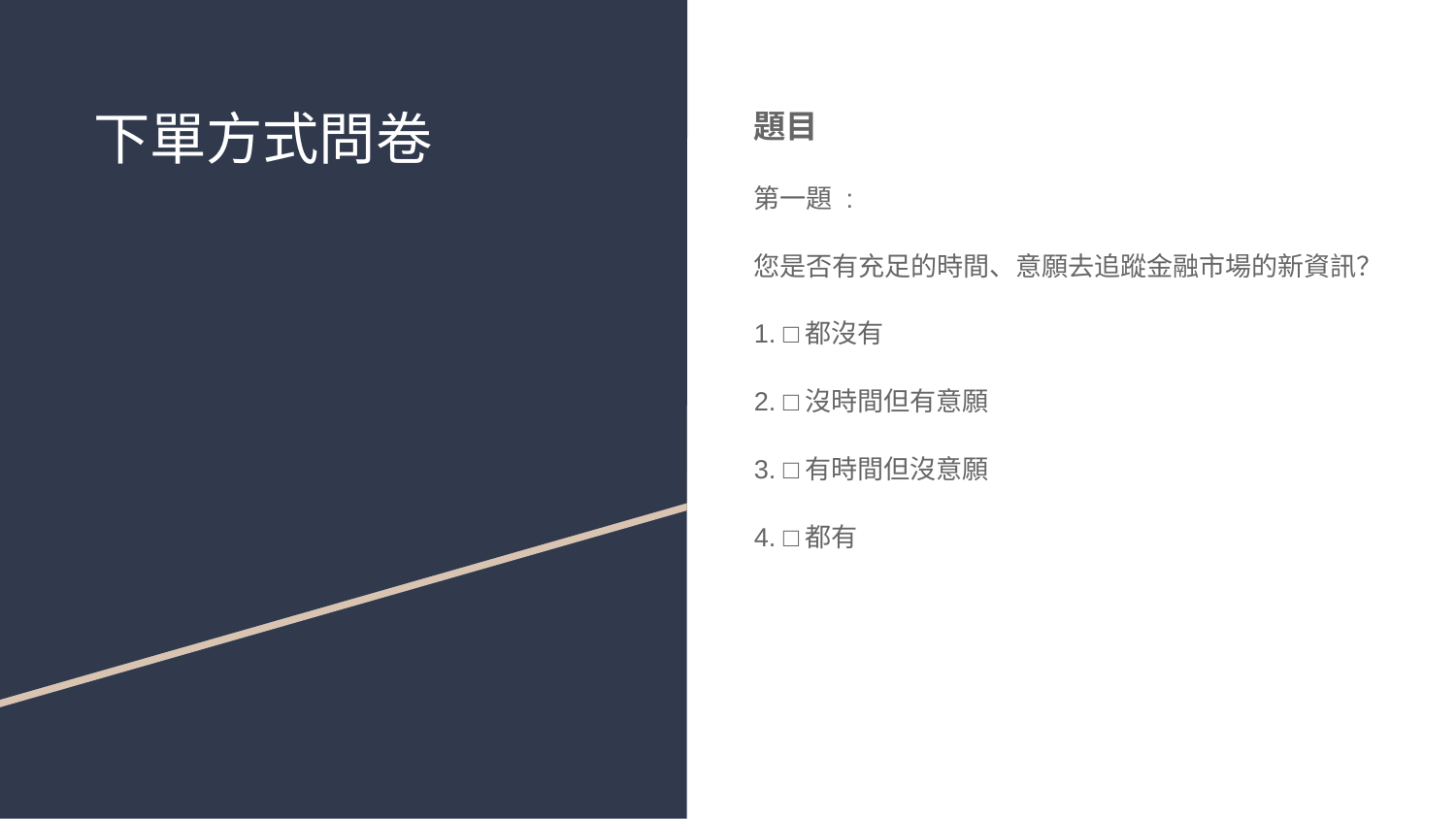

# 下單方式問卷
題目
第一題 :
您是否有充足的時間、意願去追蹤金融市場的新資訊？
1. □都沒有
2. □沒時間但有意願
3. □有時間但沒意願
4. □都有